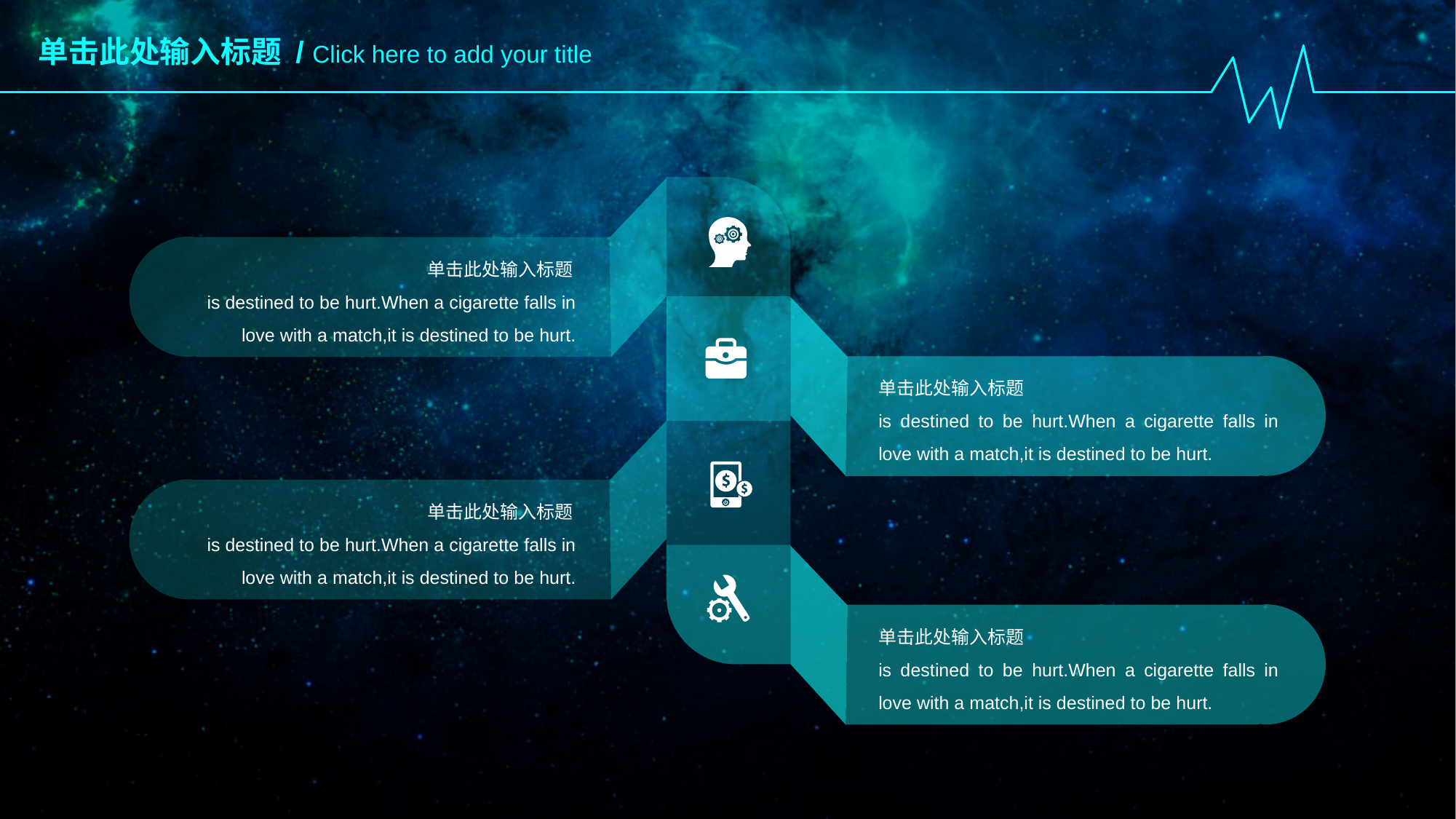

单击此处输入标题 / Click here to add your title

单击此处输入标题
is destined to be hurt.When a cigarette falls in love with a match,it is destined to be hurt.

单击此处输入标题
is destined to be hurt.When a cigarette falls in love with a match,it is destined to be hurt.

单击此处输入标题
is destined to be hurt.When a cigarette falls in love with a match,it is destined to be hurt.

单击此处输入标题
is destined to be hurt.When a cigarette falls in love with a match,it is destined to be hurt.